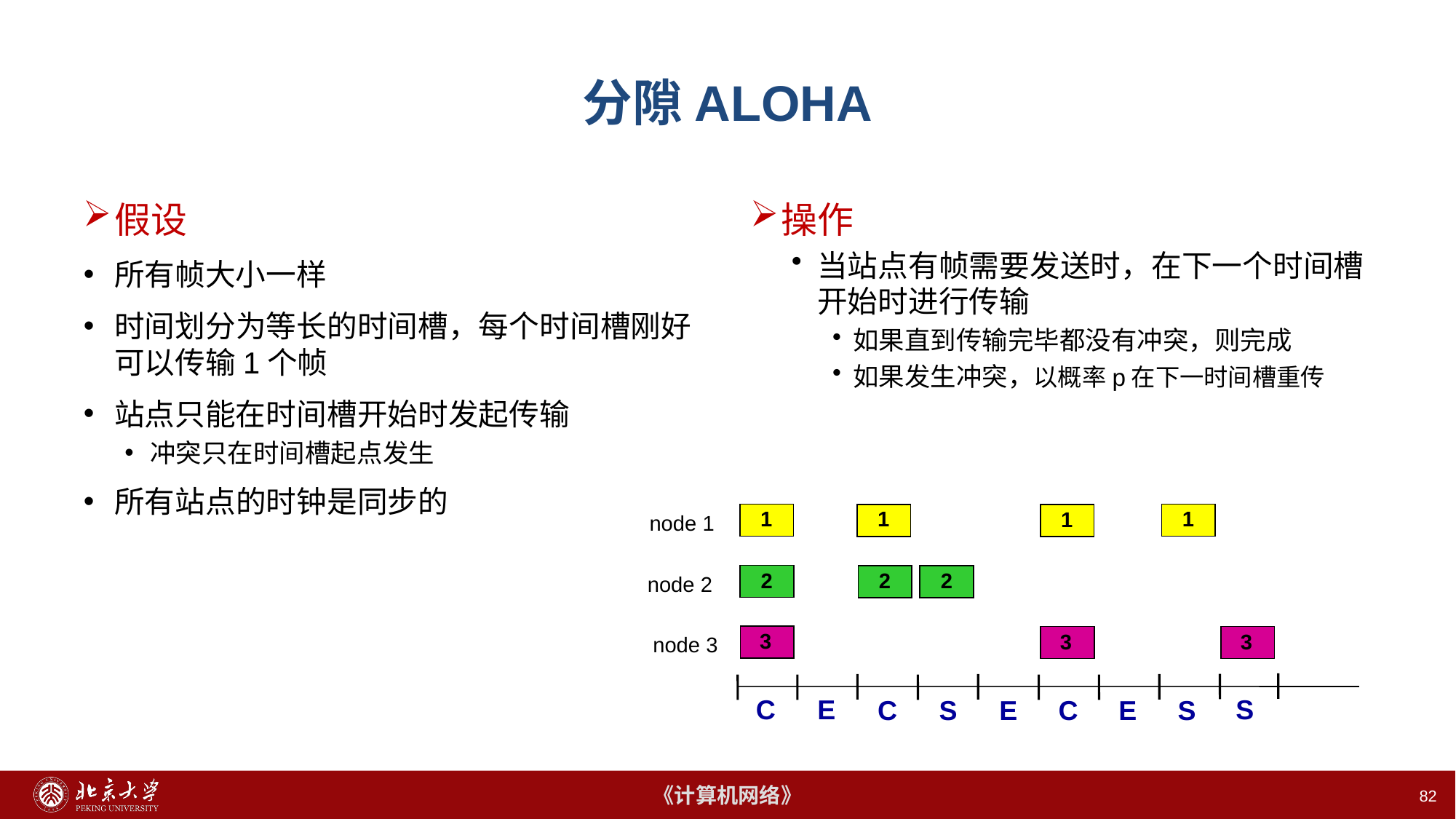

# 分隙ALOHA
假设
所有帧大小一样
时间划分为等长的时间槽，每个时间槽刚好可以传输1个帧
站点只能在时间槽开始时发起传输
冲突只在时间槽起点发生
所有站点的时钟是同步的
操作
当站点有帧需要发送时，在下一个时间槽开始时进行传输
如果直到传输完毕都没有冲突，则完成
如果发生冲突，以概率p在下一时间槽重传
1

1

1

1

node 1
2

2

2

node 2
3

3

3

node 3

C
E
S
C
S
E
C
E
S
82